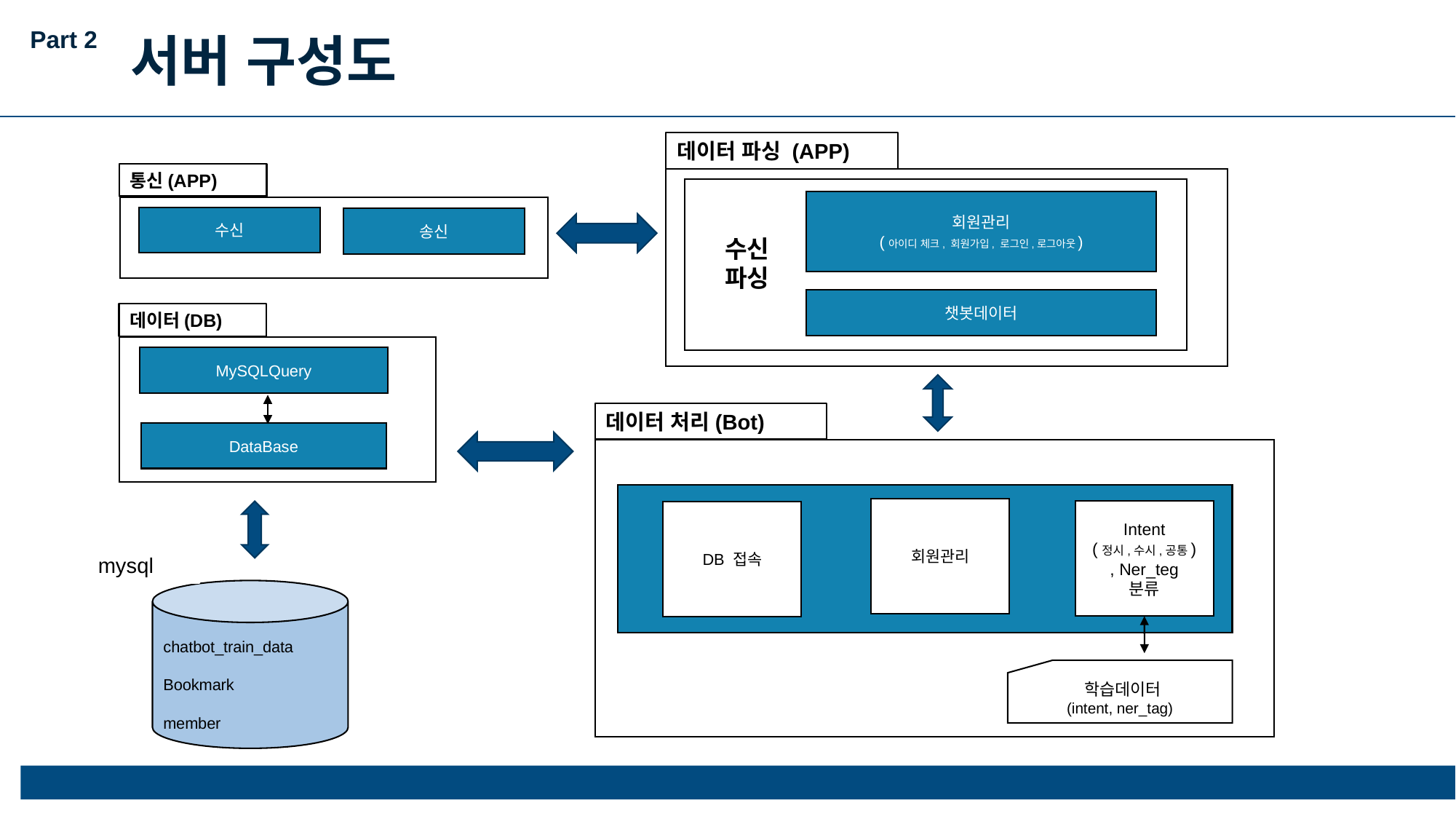

Part 2
서버 구성도
데이터 파싱 (APP)
통신(APP)

회원관리
(아이디 체크, 회원가입, 로그인,로그아웃)

수신
송신
수신
파싱
챗봇데이터
데이터(DB)

MySQLQuery

데이터 처리(Bot)
DataBase

회원관리

Intent
(정시,수시,공통)
, Ner_teg
분류
DB 접속
mysql

chatbot_train_data

Bookmark

member
 학습데이터
(intent, ner_tag)